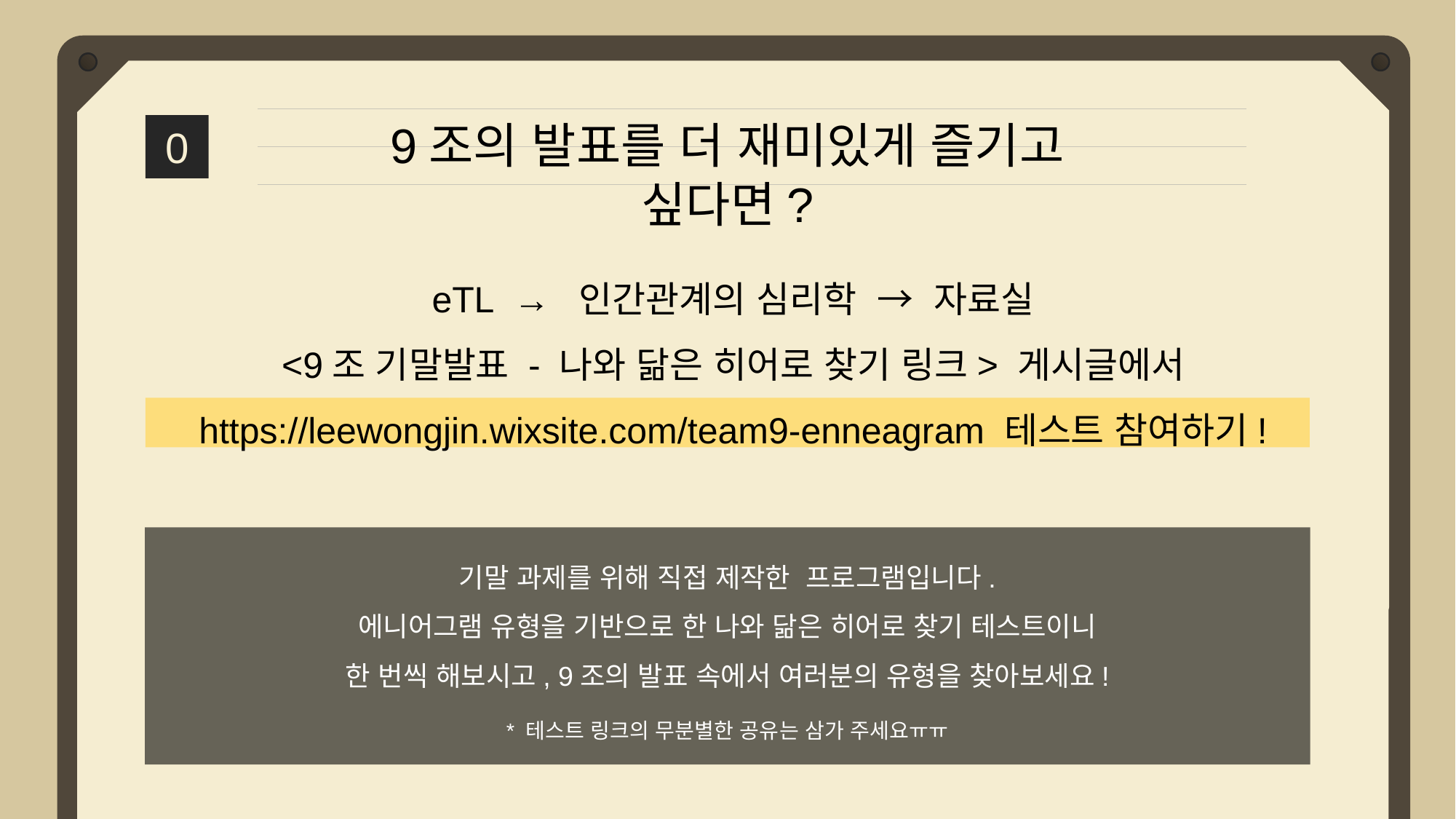

9조의 발표를 더 재미있게 즐기고 싶다면?
0
eTL  →  인간관계의 심리학  →  자료실
<9조 기말발표 - 나와 닮은 히어로 찾기 링크> 게시글에서
https://leewongjin.wixsite.com/team9-enneagram 테스트 참여하기!

기말 과제를 위해 직접 제작한  프로그램입니다.
에니어그램 유형을 기반으로 한 나와 닮은 히어로 찾기 테스트이니
한 번씩 해보시고, 9조의 발표 속에서 여러분의 유형을 찾아보세요!

* 테스트 링크의 무분별한 공유는 삼가 주세요ㅠㅠ